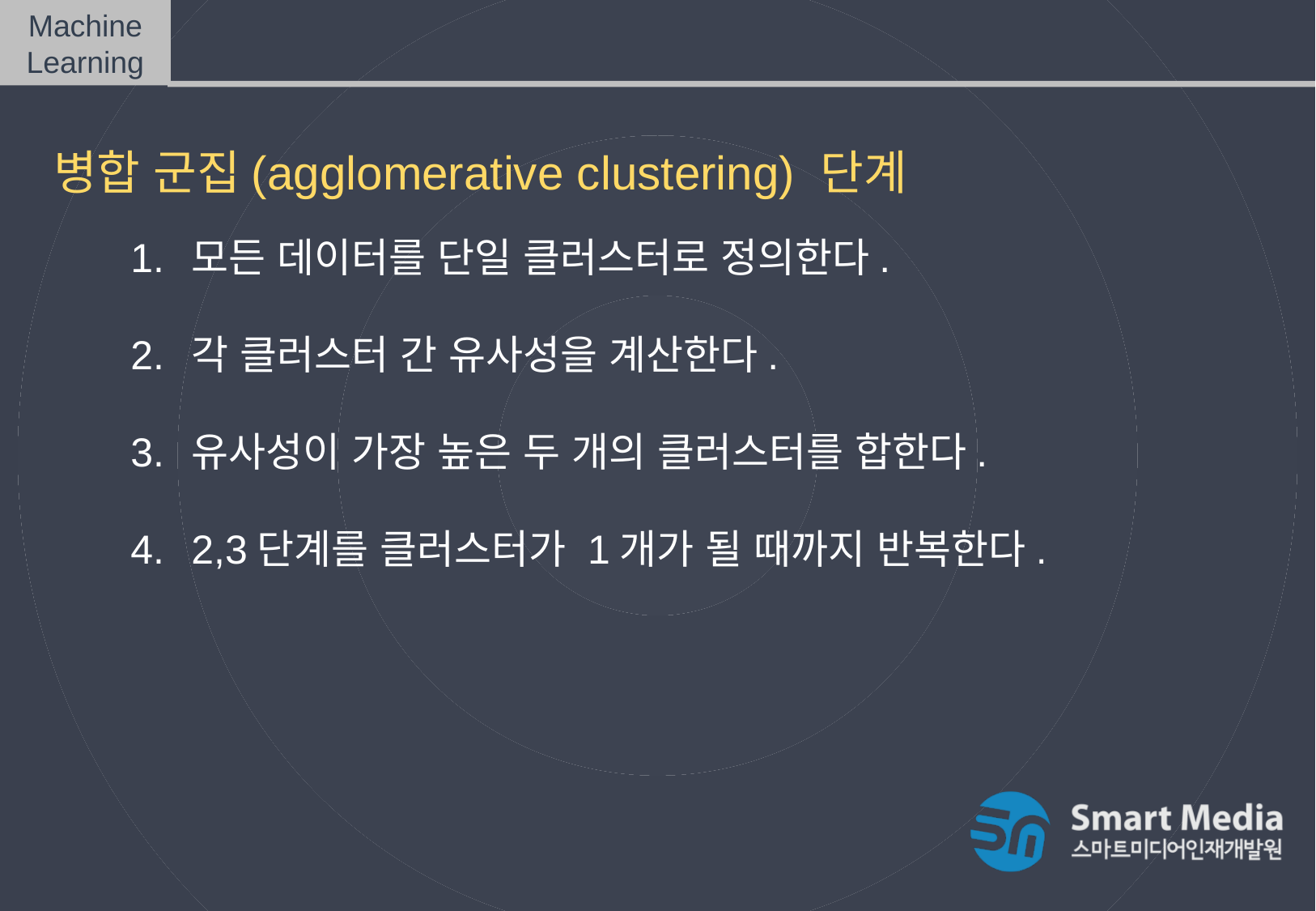

Machine Learning
비지도학습(Unsupervised Learning)

병합 군집(agglomerative clustering) 단계
모든 데이터를 단일 클러스터로 정의한다.

각 클러스터 간 유사성을 계산한다.

유사성이 가장 높은 두 개의 클러스터를 합한다.

2,3단계를 클러스터가 1개가 될 때까지 반복한다.